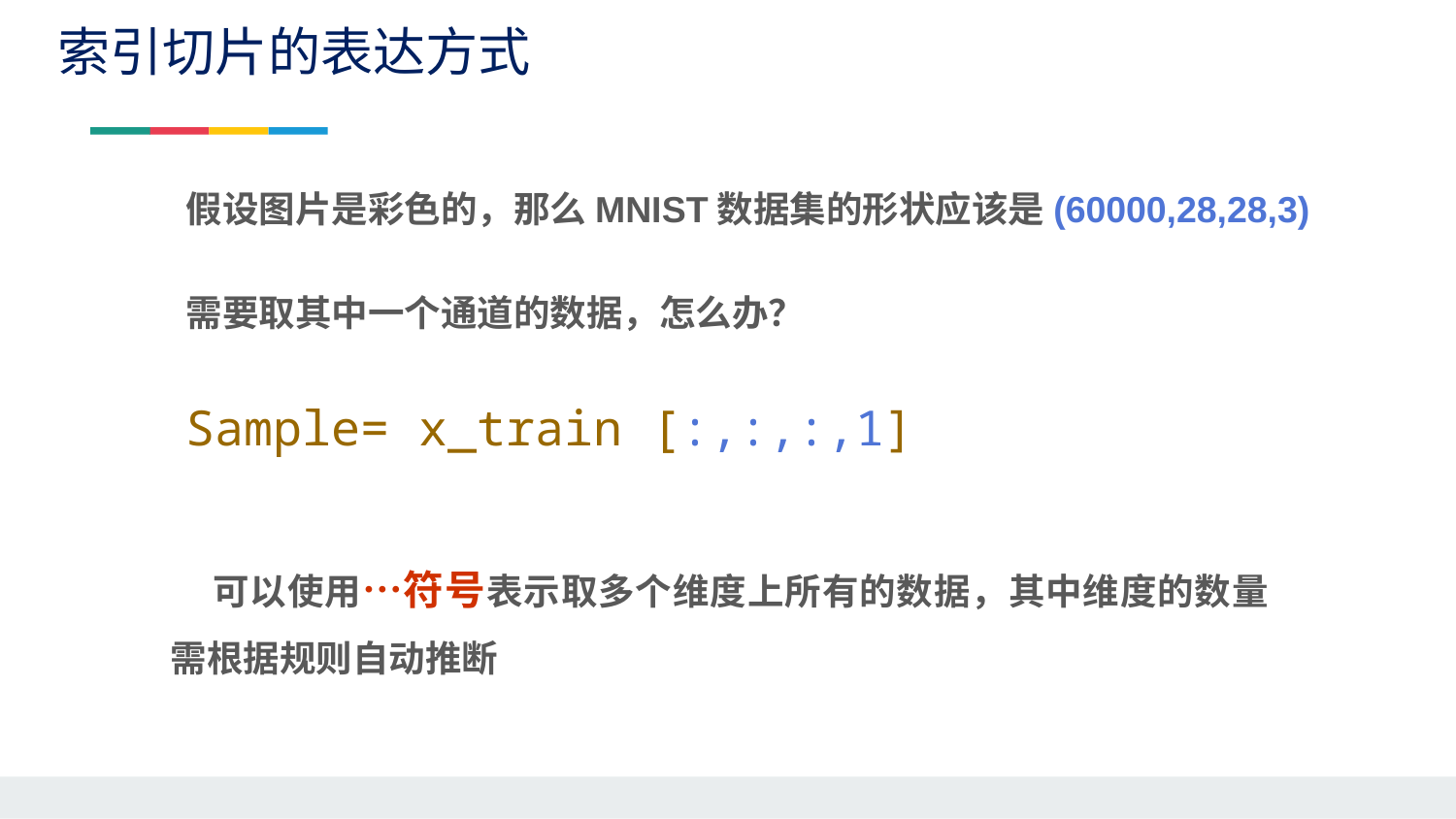

索引切片的表达方式
假设图片是彩色的，那么MNIST数据集的形状应该是(60000,28,28,3)
需要取其中一个通道的数据，怎么办？
Sample= x_train [:,:,:,1]
可以使用⋯符号表示取多个维度上所有的数据，其中维度的数量需根据规则自动推断